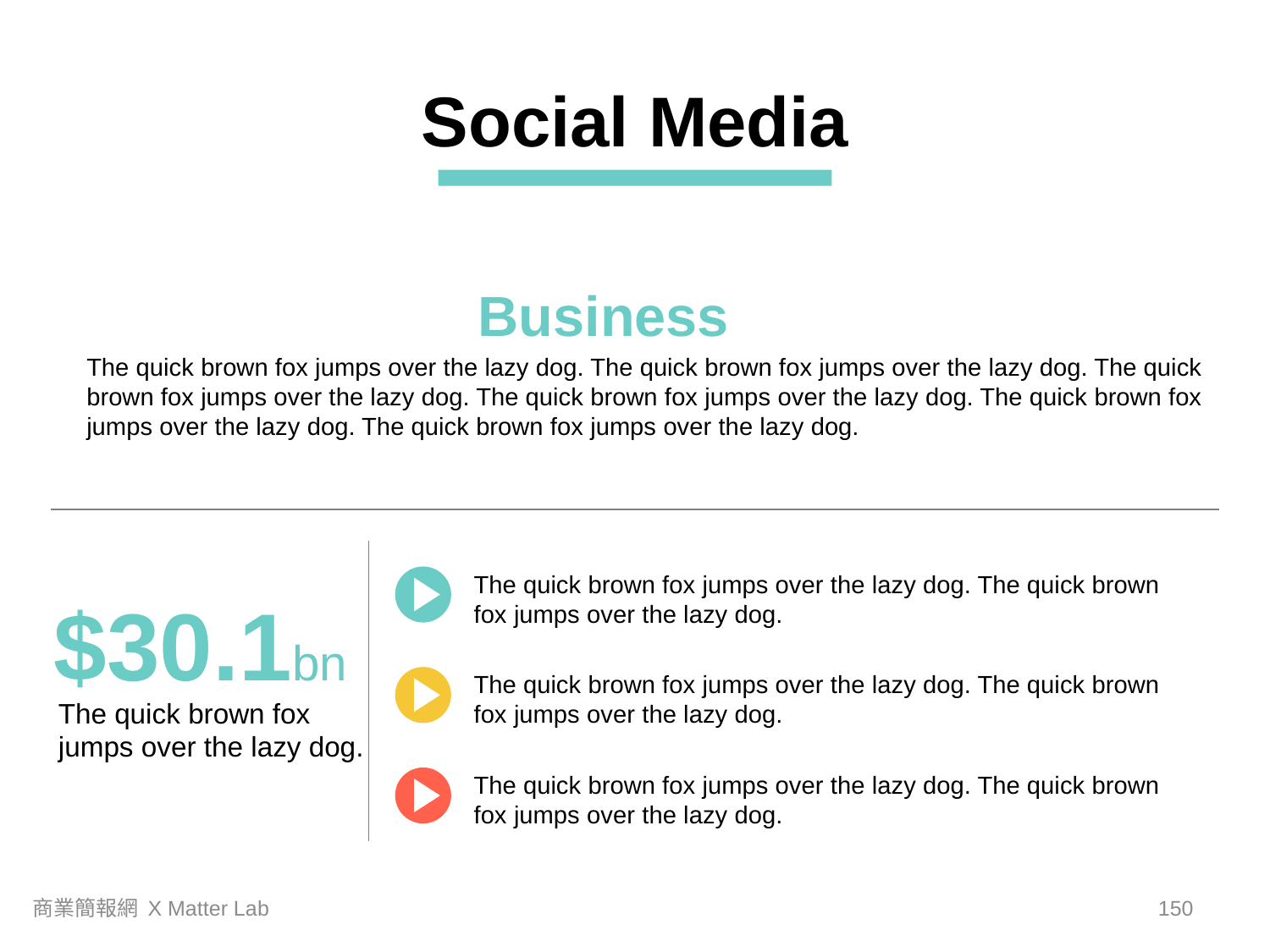

Social Media

Business
The quick brown fox jumps over the lazy dog. The quick brown fox jumps over the lazy dog. The quick brown fox jumps over the lazy dog. The quick brown fox jumps over the lazy dog. The quick brown fox jumps over the lazy dog. The quick brown fox jumps over the lazy dog.
The quick brown fox jumps over the lazy dog. The quick brown fox jumps over the lazy dog.

$30.1bn
The quick brown fox jumps over the lazy dog. The quick brown fox jumps over the lazy dog.

The quick brown fox jumps over the lazy dog.
The quick brown fox jumps over the lazy dog. The quick brown fox jumps over the lazy dog.

商業簡報網 X Matter Lab
150